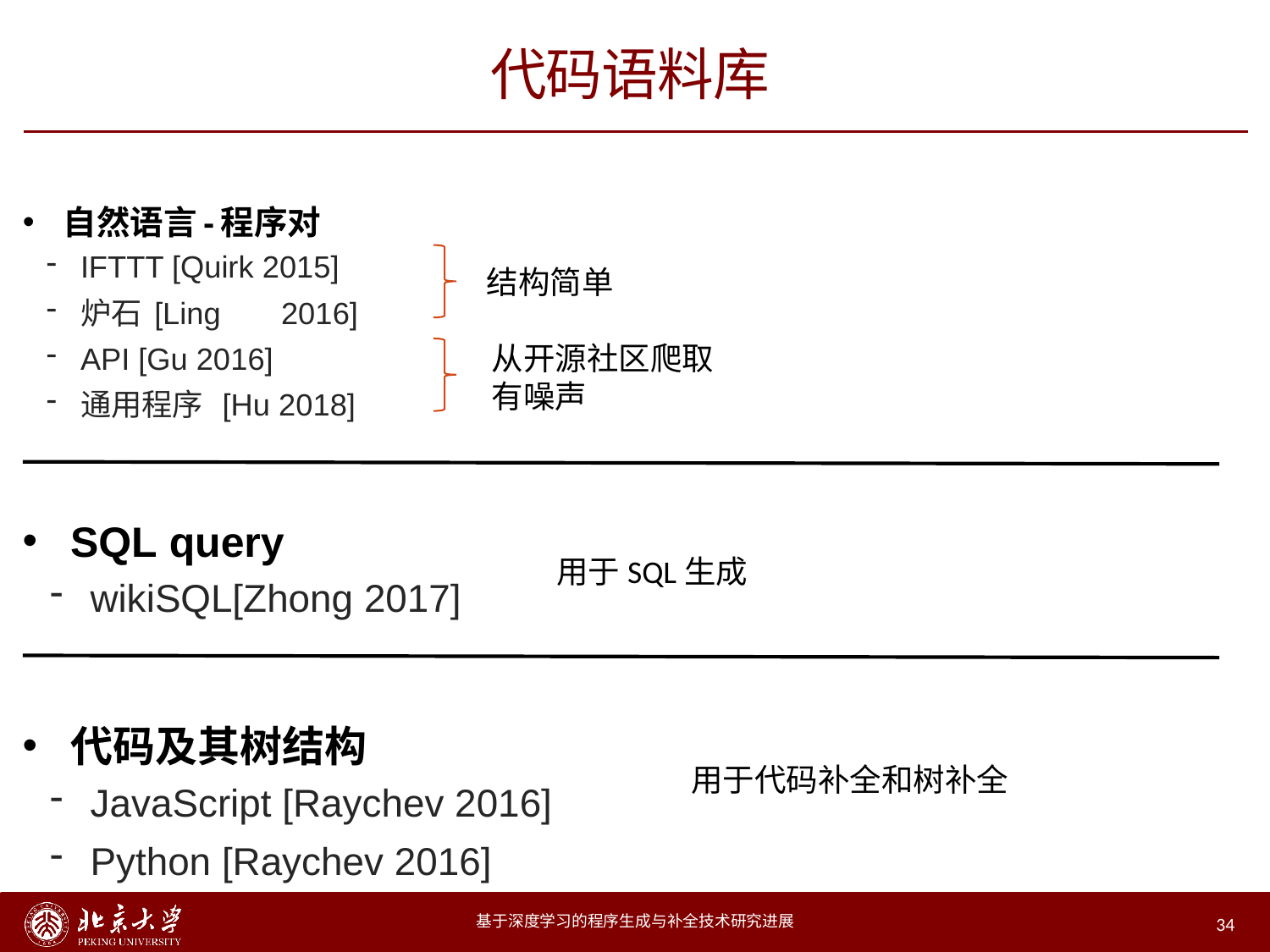

# 代码语料库
自然语言-程序对
IFTTT [Quirk 2015]
炉石 [Ling	2016]
API [Gu 2016]
通用程序  [Hu 2018]

结构简单
从开源社区爬取
有噪声

SQL query
wikiSQL[Zhong 2017]
用于SQL生成
代码及其树结构
JavaScript [Raychev 2016]
Python [Raychev 2016]
用于代码补全和树补全
基于深度学习的程序生成与补全技术研究进展
34